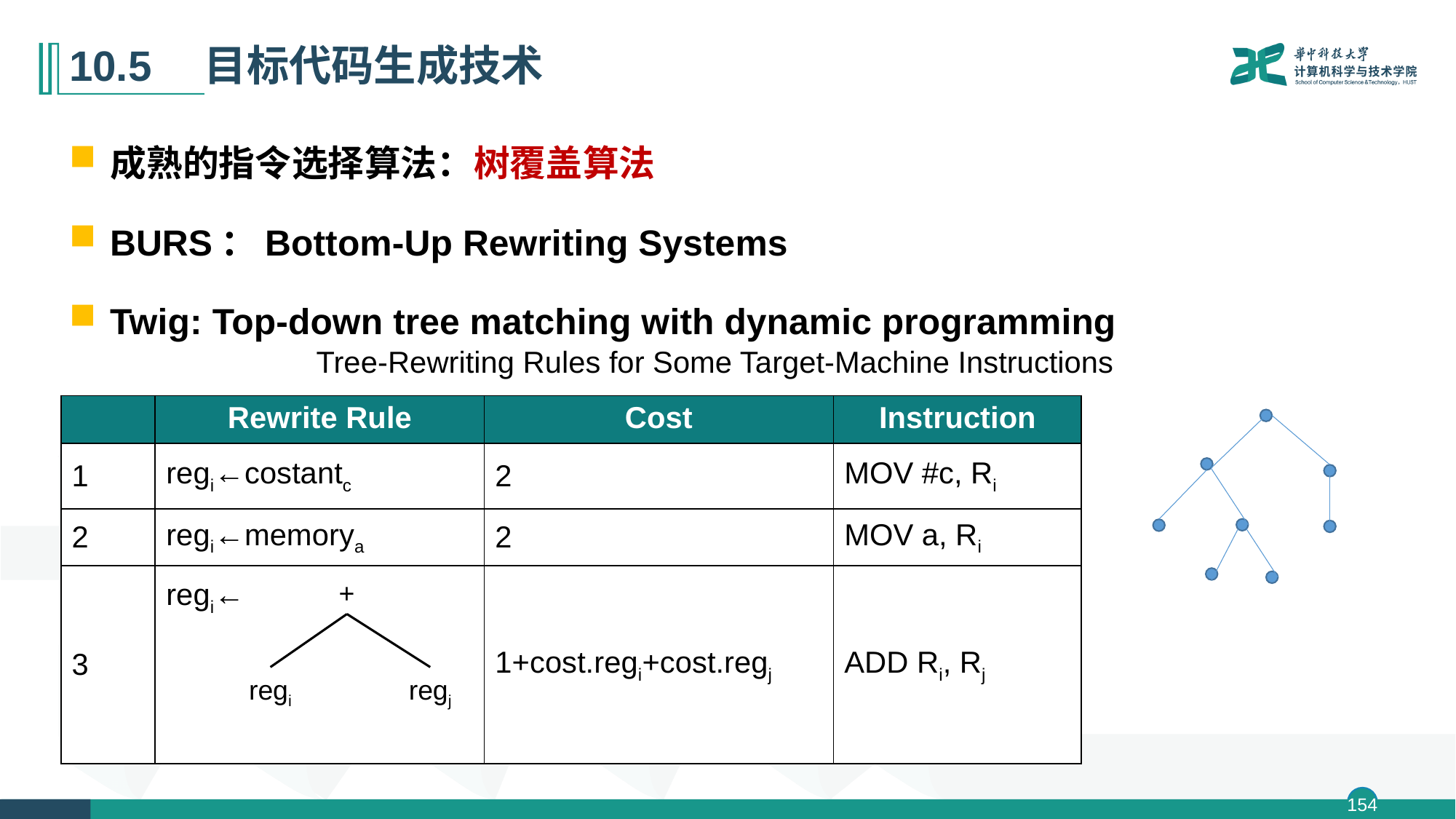

# 10.5　目标代码生成技术
成熟的指令选择算法：树覆盖算法
BURS：Bottom-Up Rewriting Systems
Twig: Top-down tree matching with dynamic programming

Tree-Rewriting Rules for Some Target-Machine Instructions
|  | Rewrite Rule | Cost | Instruction |
| --- | --- | --- | --- |
| 1 | regi←costantc | 2 | MOV #c, Ri |
| 2 | regi←memorya | 2 | MOV a, Ri |
| 3 | regi← | 1+cost.regi+cost.regj | ADD Ri, Rj |

+
regi
regj